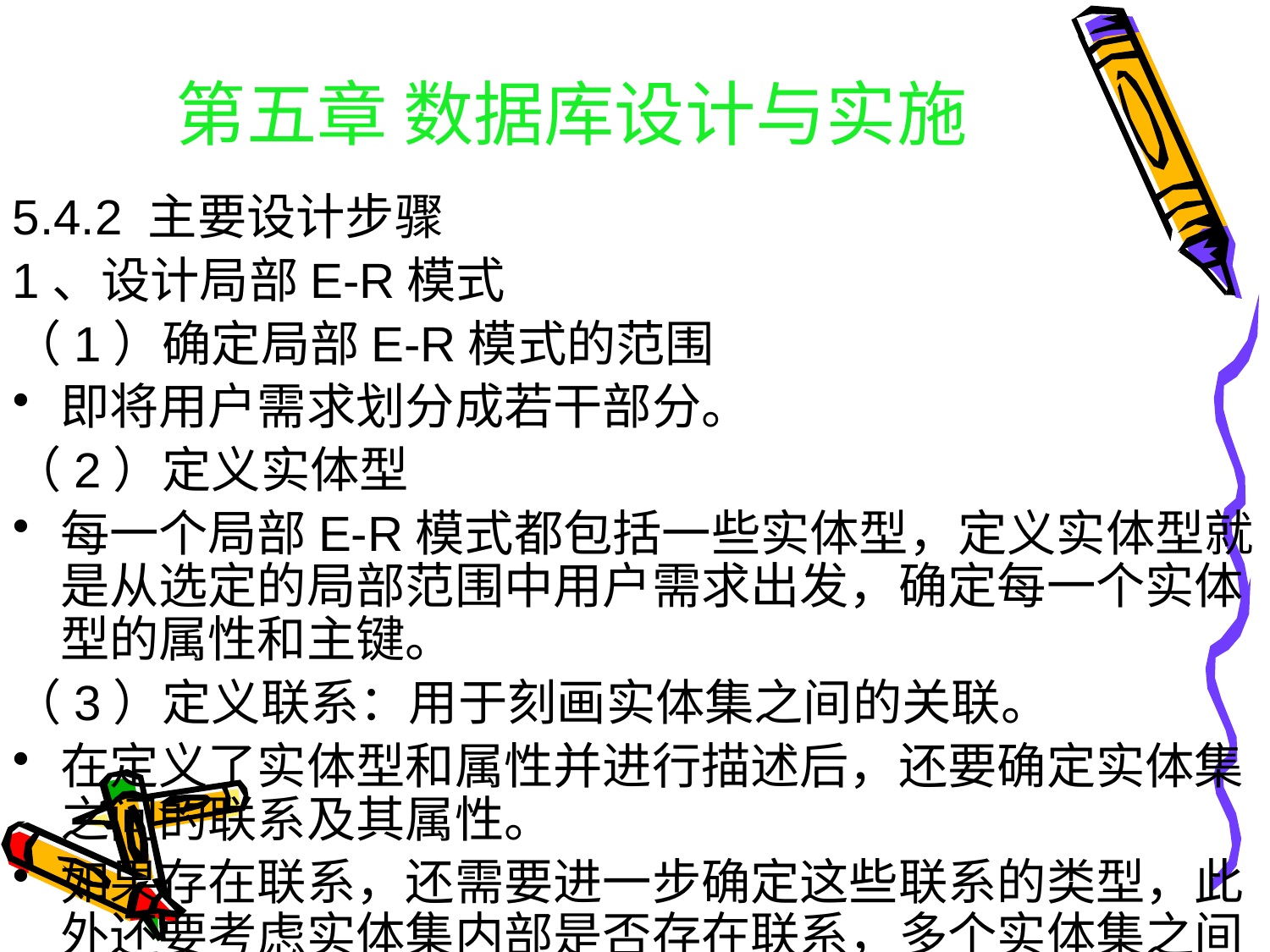

# 第五章 数据库设计与实施
5.4.2 主要设计步骤
1、设计局部E-R模式
（1）确定局部E-R模式的范围
即将用户需求划分成若干部分。
（2）定义实体型
每一个局部E-R模式都包括一些实体型，定义实体型就是从选定的局部范围中用户需求出发，确定每一个实体型的属性和主键。
（3）定义联系：用于刻画实体集之间的关联。
在定义了实体型和属性并进行描述后，还要确定实体集之间的联系及其属性。
如果存在联系，还需要进一步确定这些联系的类型，此外还要考虑实体集内部是否存在联系，多个实体集之间是否存在联系。